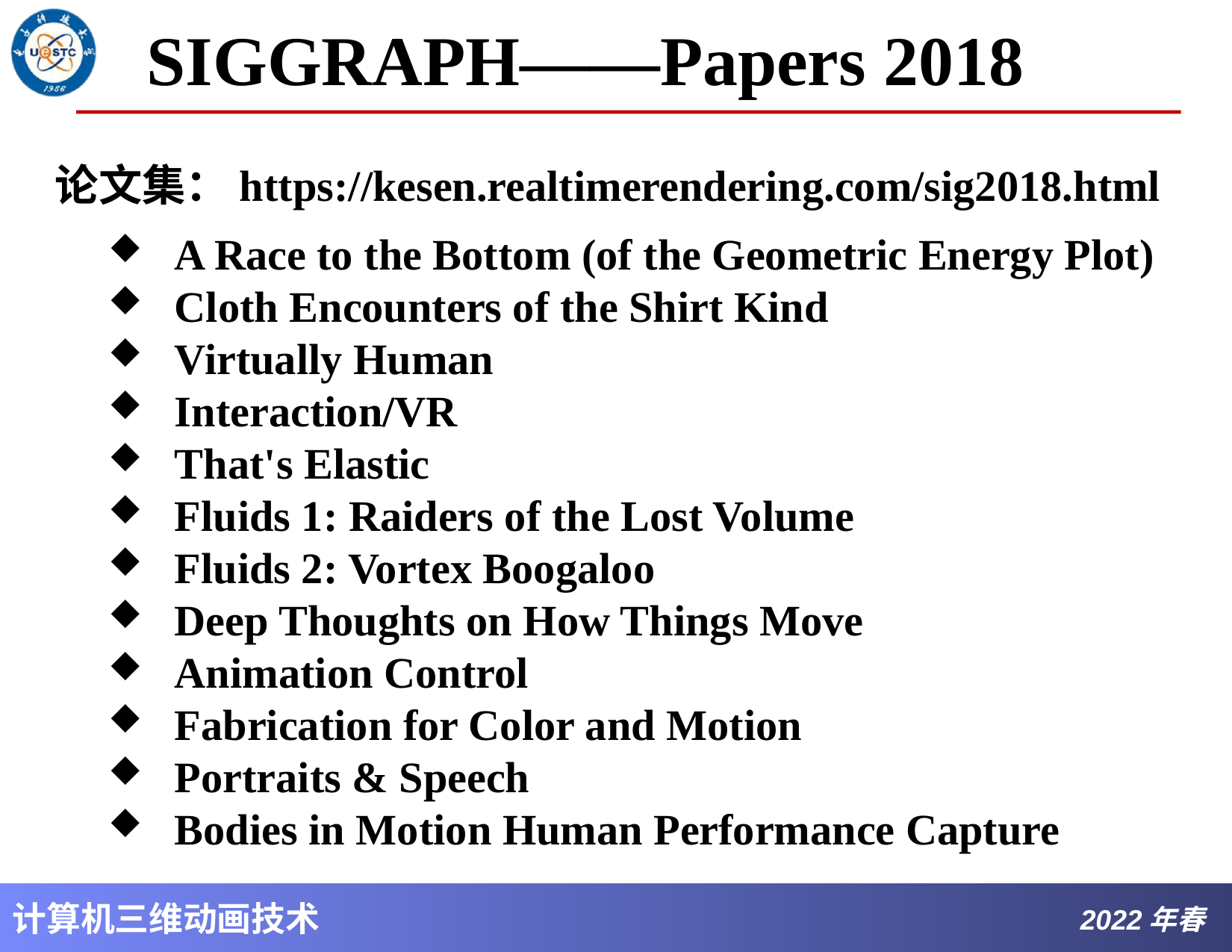

# SIGGRAPH——Papers 2018
论文集：https://kesen.realtimerendering.com/sig2018.html
A Race to the Bottom (of the Geometric Energy Plot)
Cloth Encounters of the Shirt Kind
Virtually Human
Interaction/VR
That's Elastic
Fluids 1: Raiders of the Lost Volume
Fluids 2: Vortex Boogaloo
Deep Thoughts on How Things Move
Animation Control
Fabrication for Color and Motion
Portraits & Speech
Bodies in Motion Human Performance Capture